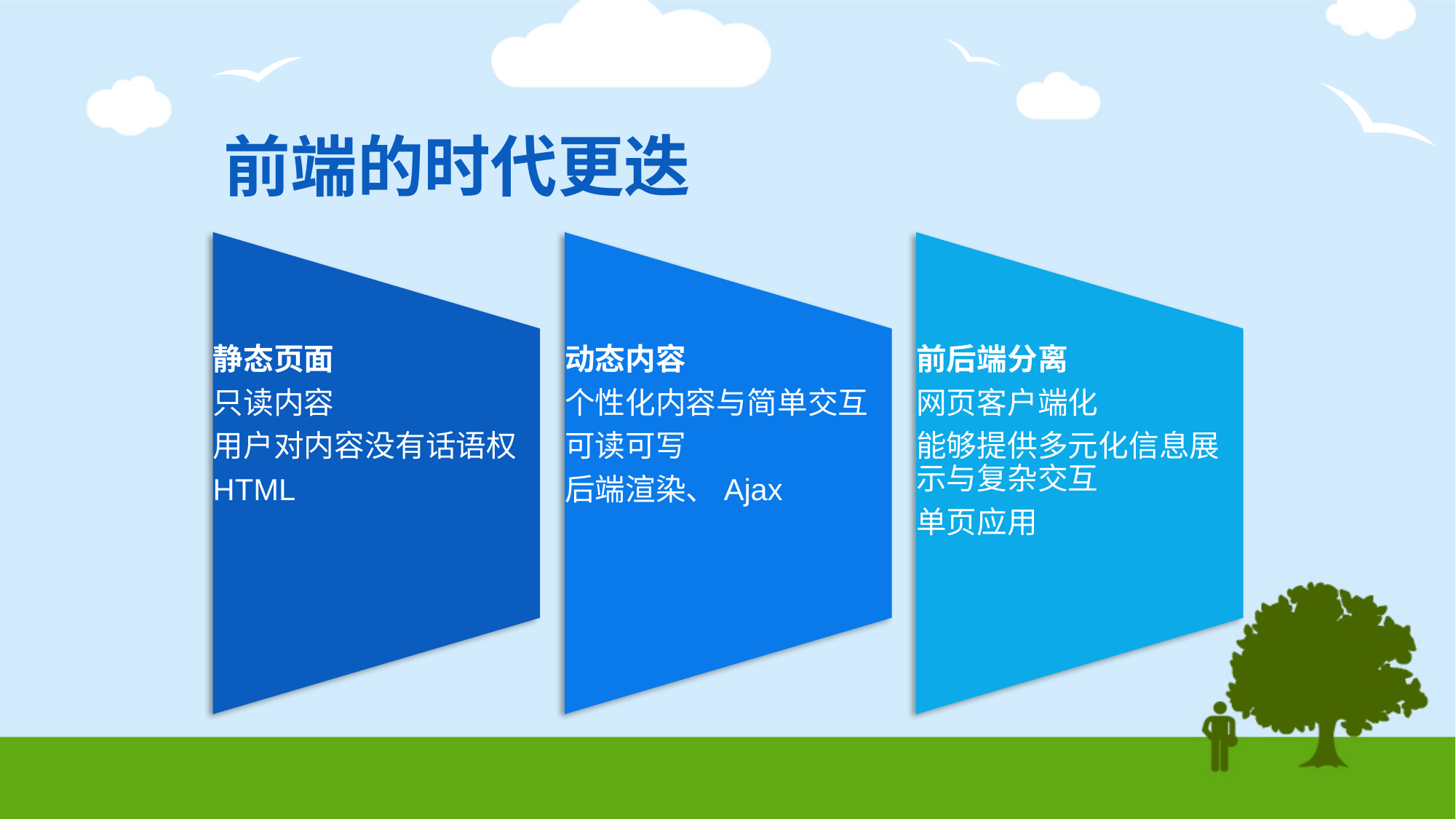

# 前端的时代更迭
静态页面
只读内容
用户对内容没有话语权
HTML
动态内容
个性化内容与简单交互
可读可写
后端渲染、Ajax
前后端分离
网页客户端化
能够提供多元化信息展示与复杂交互
单页应用